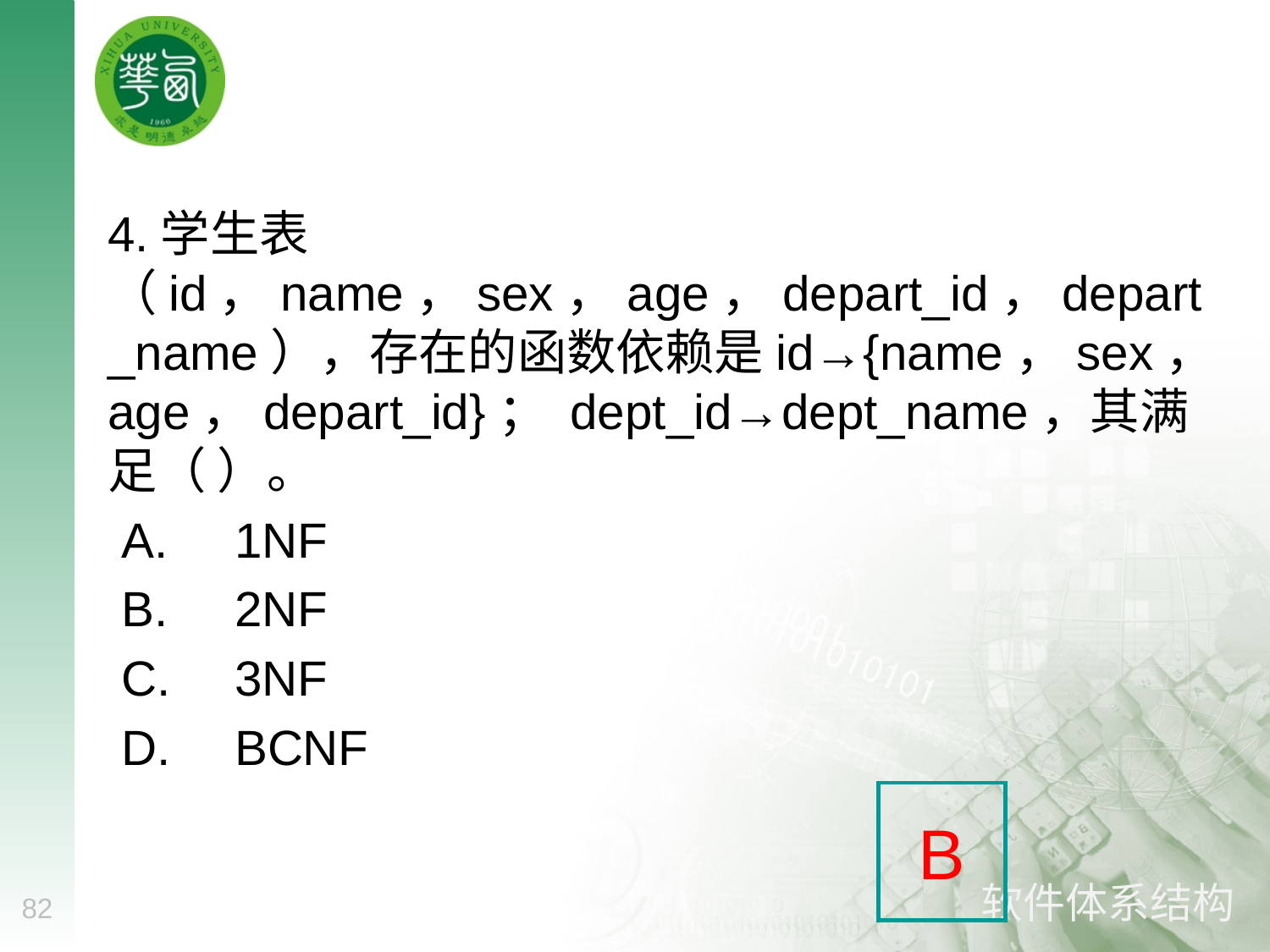

#
4.学生表（id，name，sex，age，depart_id，depart_name），存在的函数依赖是id→{name，sex，age，depart_id}； dept_id→dept_name，其满足（ ）。
 A.	1NF
 B.	2NF
 C.	3NF
 D.	BCNF
B
82